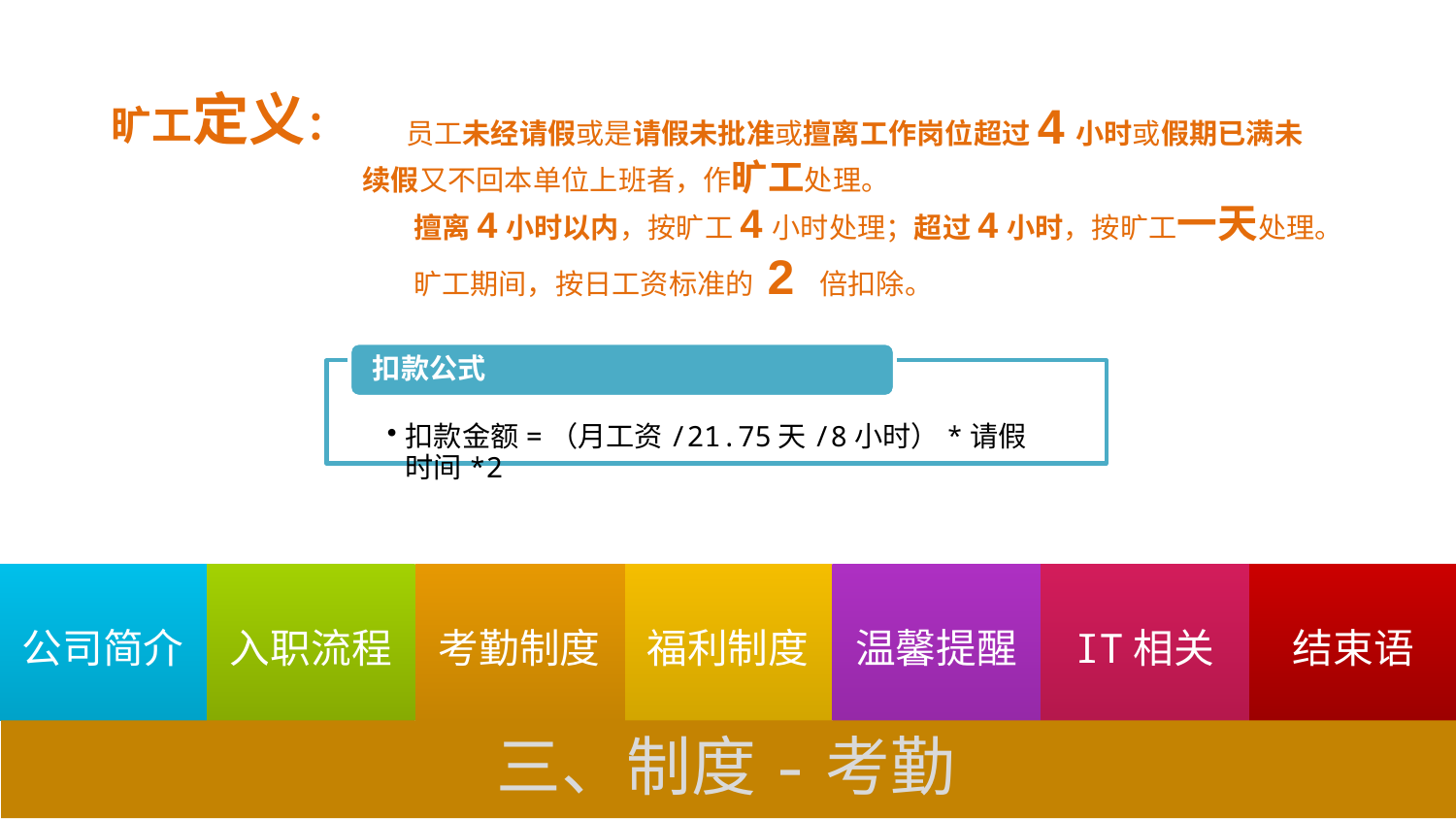

旷工定义：
       员工未经请假或是请假未批准或擅离工作岗位超过4小时或假期已满未续假又不回本单位上班者，作旷工处理。
       擅离4小时以内，按旷工4小时处理；超过4小时，按旷工一天处理。
       旷工期间，按日工资标准的 2 倍扣除。
扣款金额=（月工资/21.75天/8小时）*请假时间*2
扣款公式

三、制度-考勤
结束语
温馨提醒
IT相关
公司简介
入职流程
考勤制度
福利制度